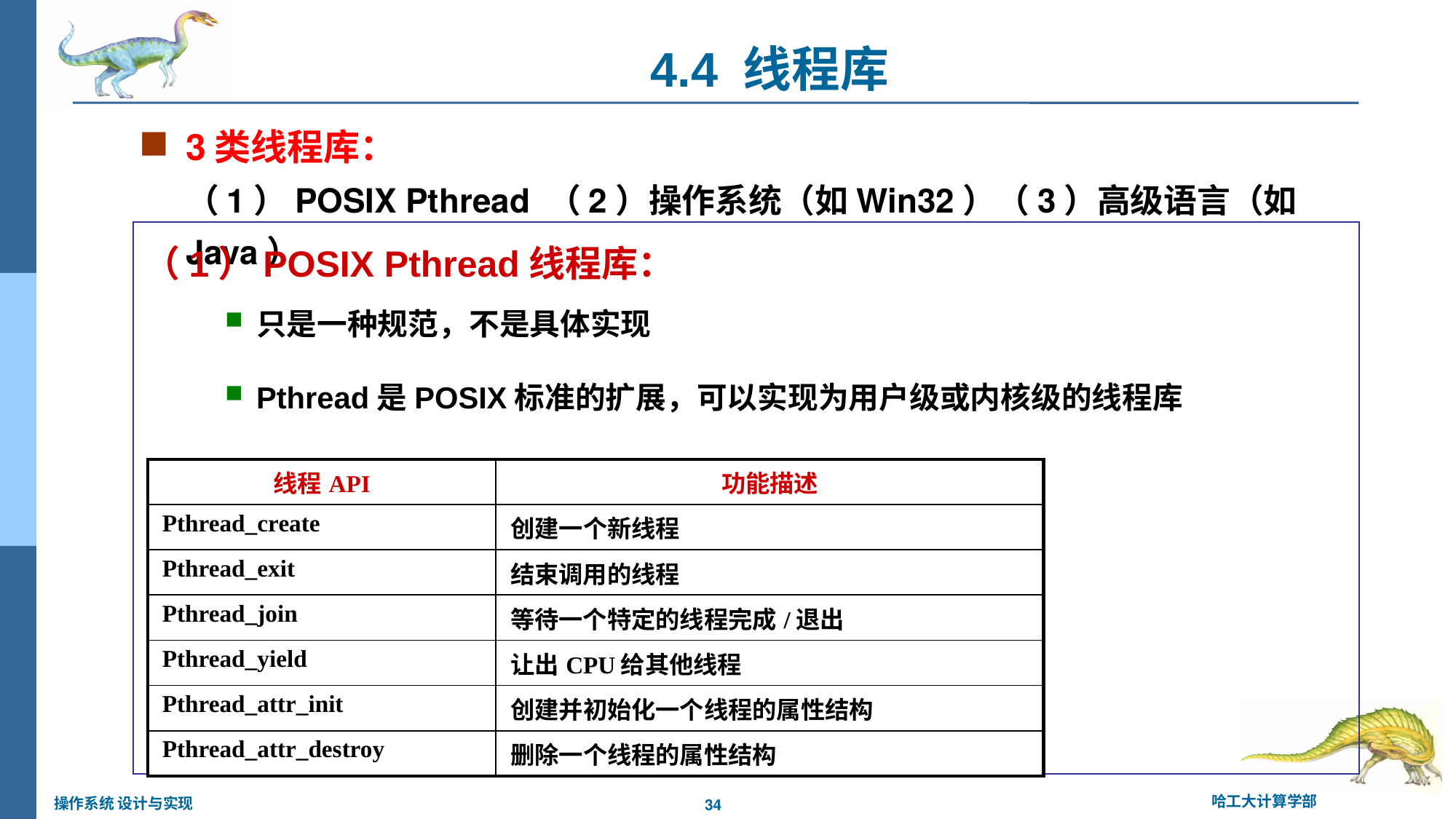

4.4 线程库
3类线程库：
（1）POSIX Pthread （2）操作系统（如Win32）（3）高级语言（如Java）
（1）POSIX Pthread线程库：

（2）Win32线程库：

（3）Java线程库：

只是一种规范，不是具体实现
Pthread是POSIX标准的扩展，可以实现为用户级或内核级的线程库
| 线程API | 功能描述 |
| --- | --- |
| Pthread\_create | 创建一个新线程 |
| Pthread\_exit | 结束调用的线程 |
| Pthread\_join | 等待一个特定的线程完成/退出 |
| Pthread\_yield | 让出CPU给其他线程 |
| Pthread\_attr\_init | 创建并初始化一个线程的属性结构 |
| Pthread\_attr\_destroy | 删除一个线程的属性结构 |
Win32线程库是应用于Windows OS的内核级线程库
Java线程库允许在Java程序中直接创建和管理线程
Java线程库跟随JVM运行在宿主OS中
Java线程库使用宿主OS支持的线程库实现的